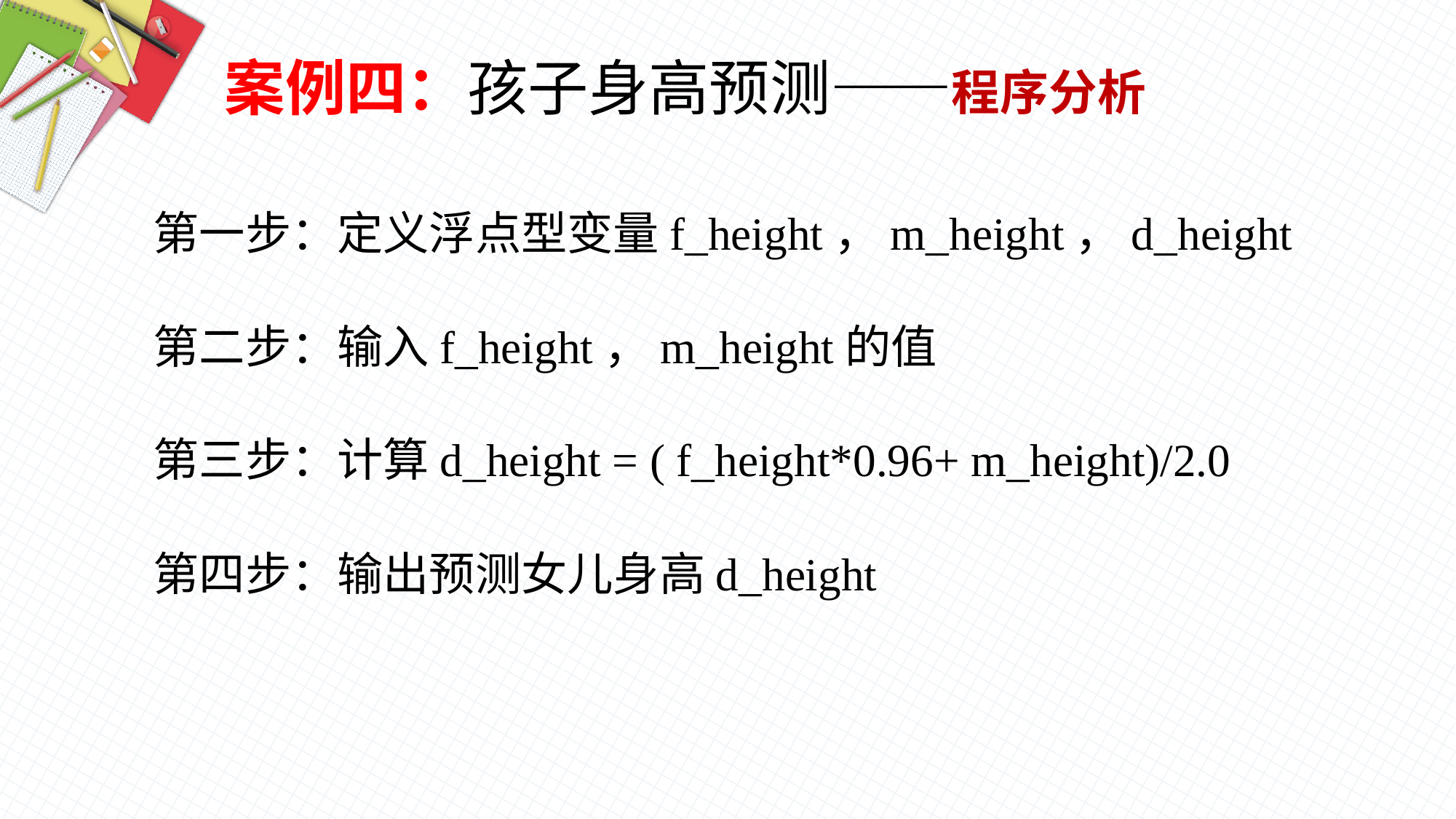

案例四：孩子身高预测——程序分析
第一步：定义浮点型变量f_height，m_height，d_height
第二步：输入f_height，m_height的值
第三步：计算d_height = ( f_height*0.96+ m_height)/2.0
第四步：输出预测女儿身高d_height